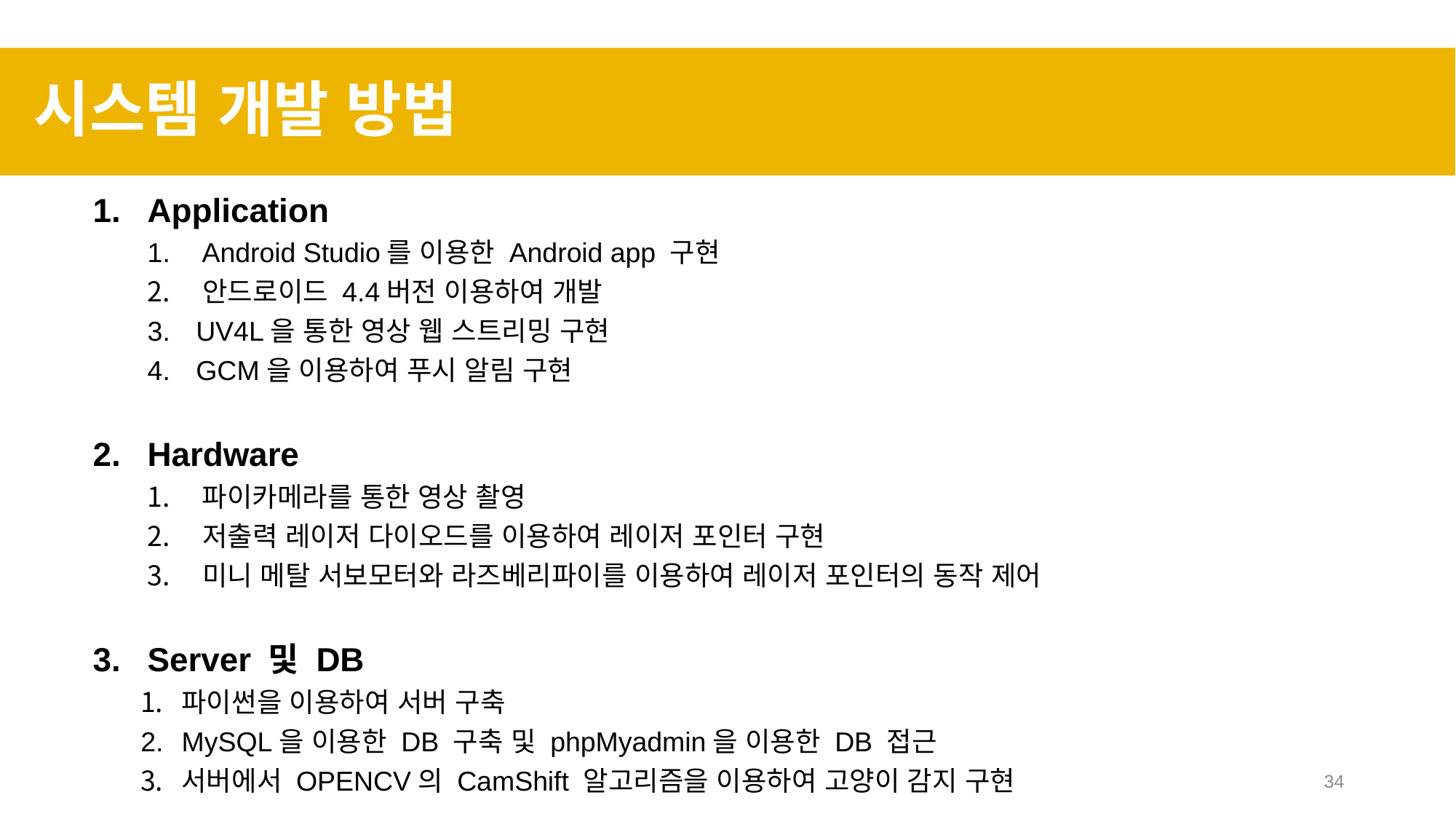

시스템 개발 방법
Application
Android Studio를 이용한 Android app 구현
 안드로이드 4.4버전 이용하여 개발
 UV4L을 통한 영상 웹 스트리밍 구현
 GCM을 이용하여 푸시 알림 구현

Hardware
파이카메라를 통한 영상 촬영
 저출력 레이저 다이오드를 이용하여 레이저 포인터 구현
 미니 메탈 서보모터와 라즈베리파이를 이용하여 레이저 포인터의 동작 제어

Server 및 DB
파이썬을 이용하여 서버 구축
MySQL을 이용한 DB 구축 및 phpMyadmin을 이용한 DB 접근
서버에서 OPENCV의 CamShift 알고리즘을 이용하여 고양이 감지 구현
34